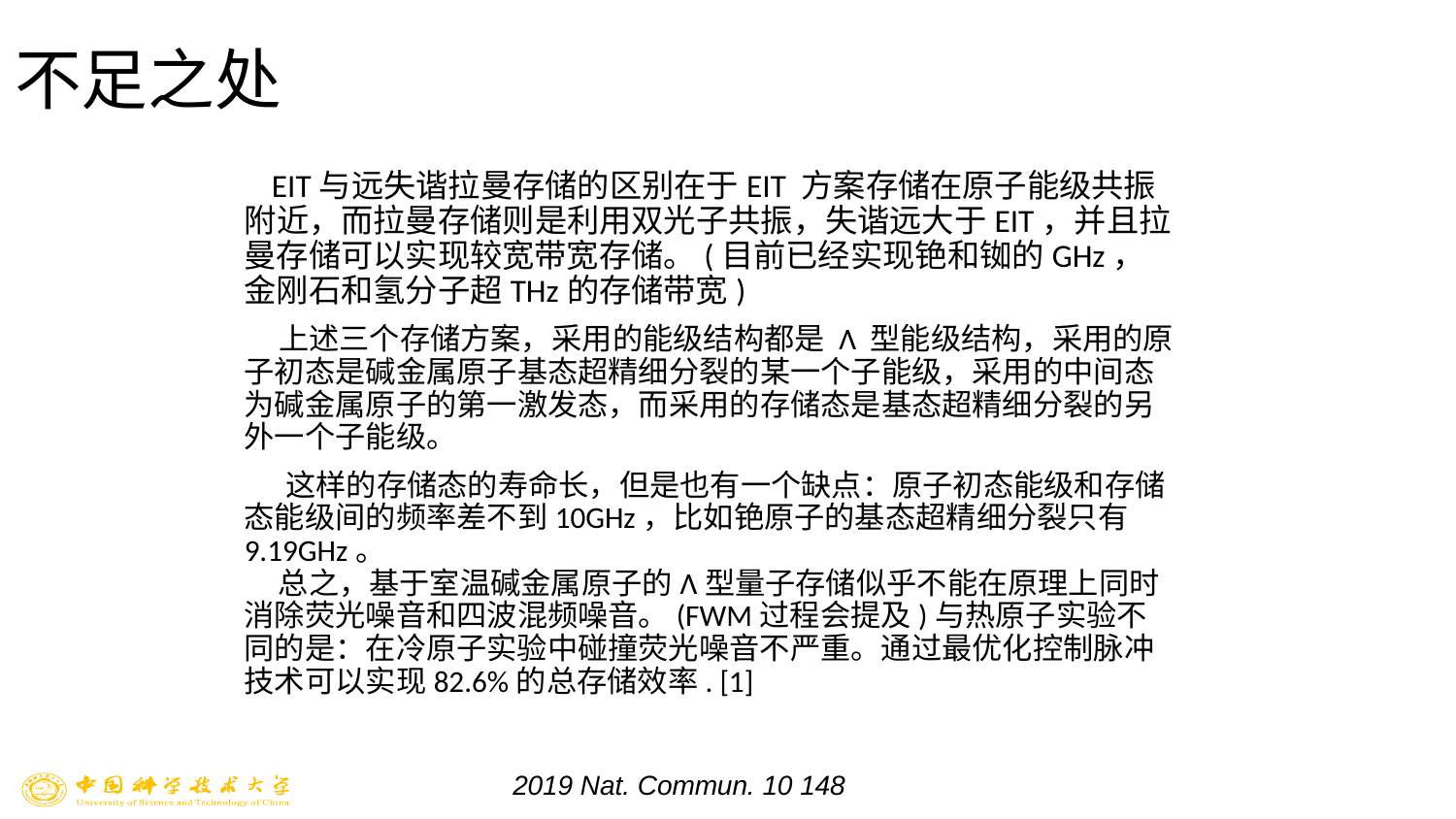

# 不足之处
    EIT与远失谐拉曼存储的区别在于EIT 方案存储在原子能级共振附近，而拉曼存储则是利用双光子共振，失谐远大于EIT，并且拉曼存储可以实现较宽带宽存储。(目前已经实现铯和铷的GHz，金刚石和氢分子超THz的存储带宽)
    上述三个存储方案，采用的能级结构都是 Λ 型能级结构，采用的原子初态是碱金属原子基态超精细分裂的某一个子能级，采用的中间态为碱金属原子的第一激发态，而采用的存储态是基态超精细分裂的另外一个子能级。
     这样的存储态的寿命长，但是也有一个缺点：原子初态能级和存储态能级间的频率差不到10GHz，比如铯原子的基态超精细分裂只有9.19GHz。
     总之，基于室温碱金属原子的Λ型量子存储似乎不能在原理上同时消除荧光噪音和四波混频噪音。(FWM过程会提及)与热原子实验不同的是：在冷原子实验中碰撞荧光噪音不严重。通过最优化控制脉冲技术可以实现82.6%的总存储效率. [1]
14
2019 Nat. Commun. 10 148